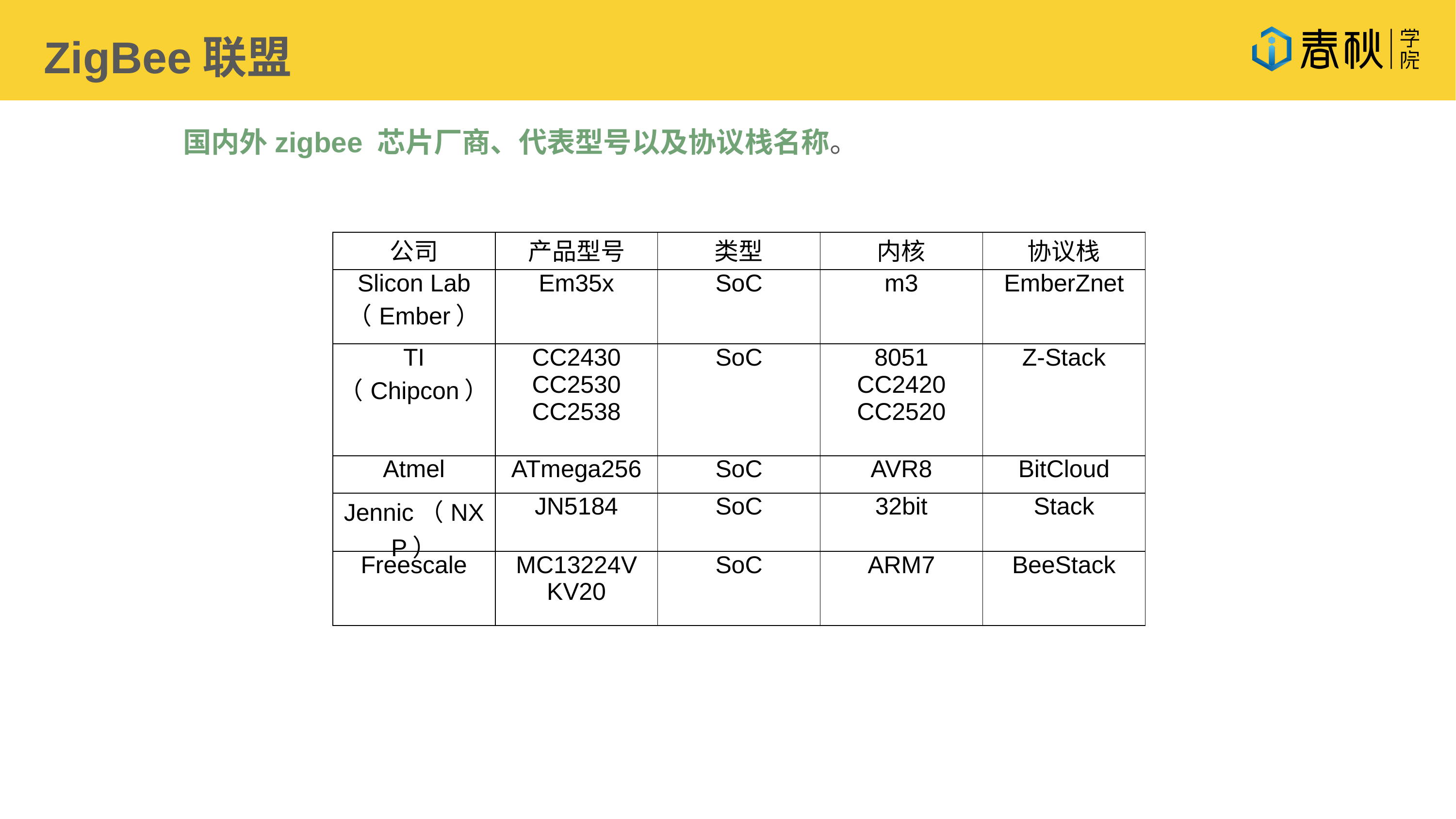

ZigBee联盟
      国内外zigbee 芯片厂商、代表型号以及协议栈名称。
| 公司 | 产品型号 | 类型 | 内核 | 协议栈 |
| --- | --- | --- | --- | --- |
| Slicon Lab （Ember） | Em35x | SoC | m3 | EmberZnet |
| TI （Chipcon） | CC2430 CC2530 CC2538 | SoC | 8051 CC2420 CC2520 | Z-Stack |
| Atmel | ATmega256 | SoC | AVR8 | BitCloud |
| Jennic（NXP） | JN5184 | SoC | 32bit | Stack |
| Freescale | MC13224V KV20 | SoC | ARM7 | BeeStack |